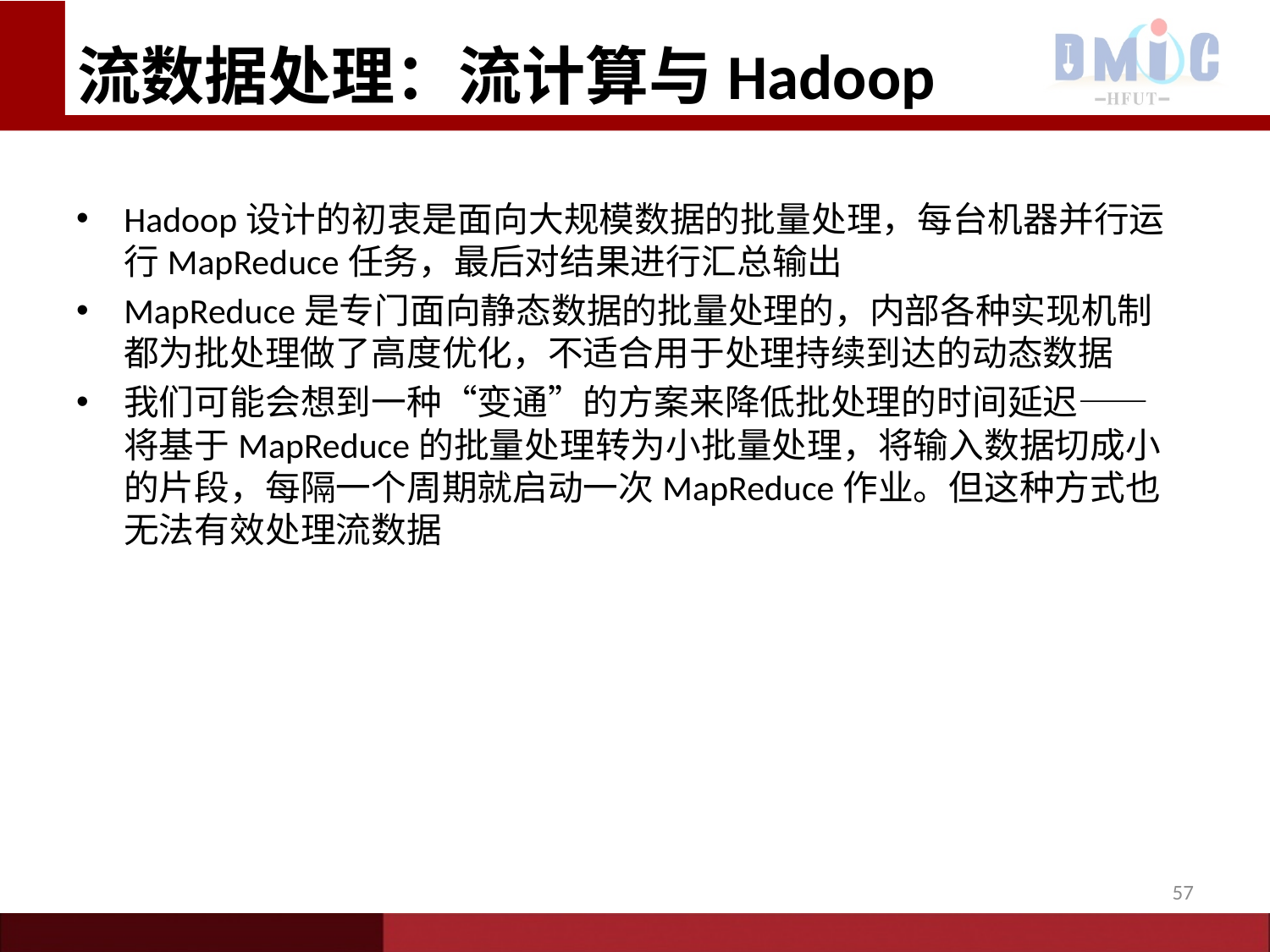

流数据处理：流计算与Hadoop
# Hadoop设计的初衷是面向大规模数据的批量处理，每台机器并行运行MapReduce任务，最后对结果进行汇总输出
MapReduce是专门面向静态数据的批量处理的，内部各种实现机制都为批处理做了高度优化，不适合用于处理持续到达的动态数据
我们可能会想到一种“变通”的方案来降低批处理的时间延迟——将基于MapReduce的批量处理转为小批量处理，将输入数据切成小的片段，每隔一个周期就启动一次MapReduce作业。但这种方式也无法有效处理流数据
57